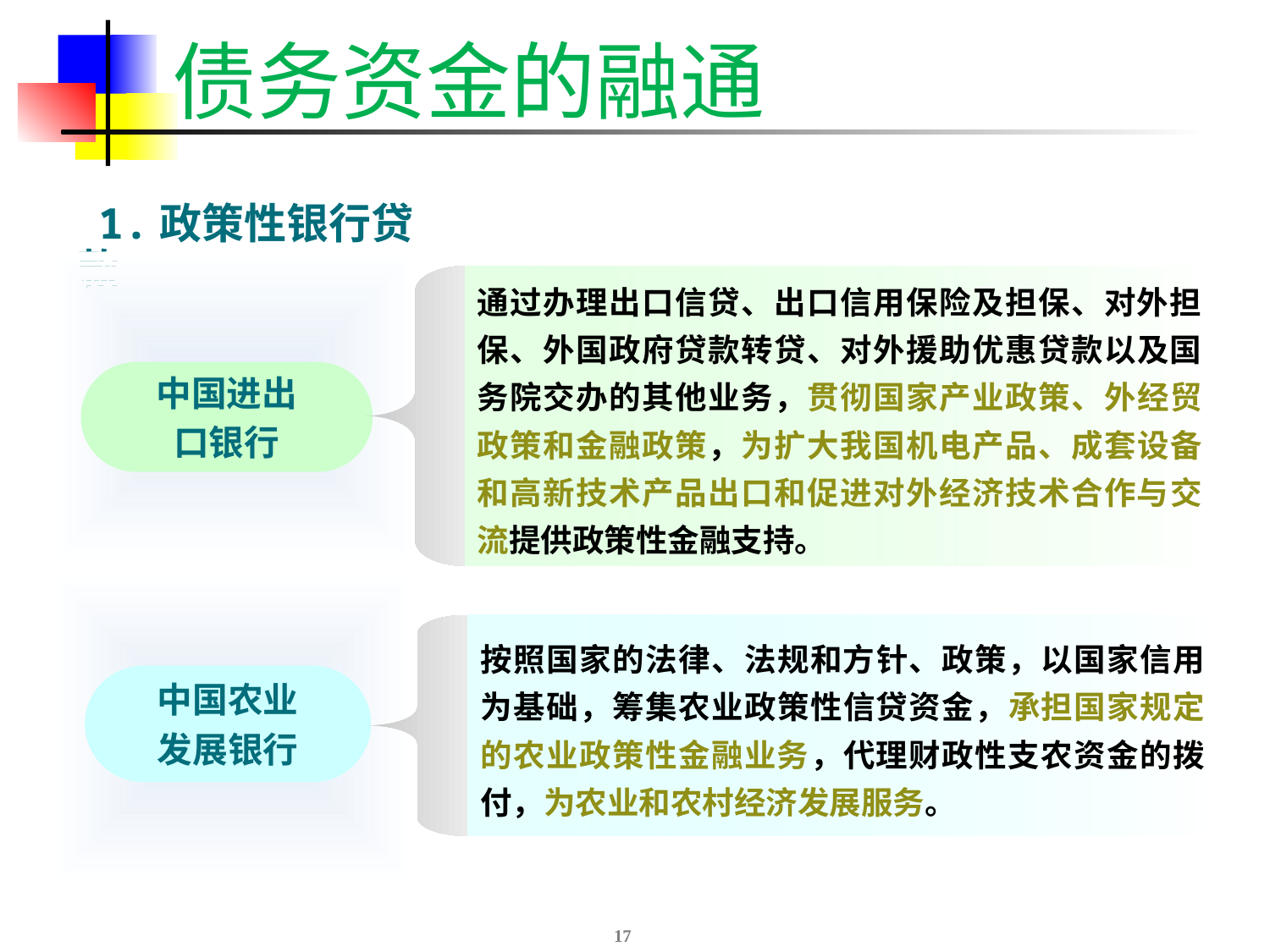

# 债务资金的融通
 1.政策性银行贷款

通过办理出口信贷、出口信用保险及担保、对外担保、外国政府贷款转贷、对外援助优惠贷款以及国务院交办的其他业务，贯彻国家产业政策、外经贸政策和金融政策，为扩大我国机电产品、成套设备和高新技术产品出口和促进对外经济技术合作与交流提供政策性金融支持。
中国进出
口银行

按照国家的法律、法规和方针、政策，以国家信用为基础，筹集农业政策性信贷资金，承担国家规定的农业政策性金融业务，代理财政性支农资金的拨付，为农业和农村经济发展服务。
中国农业
发展银行
17